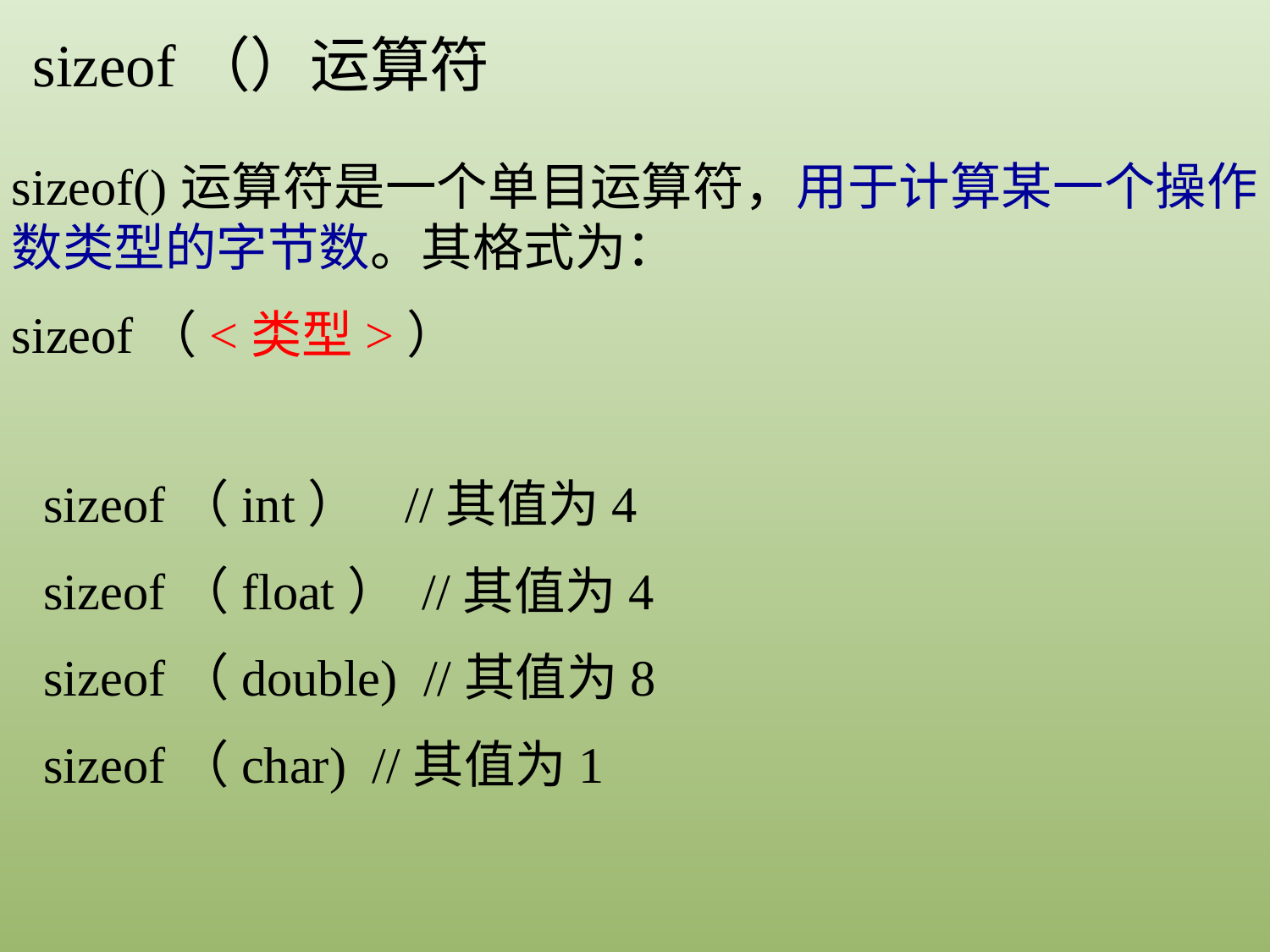

sizeof（）运算符
sizeof()运算符是一个单目运算符，用于计算某一个操作数类型的字节数。其格式为：
sizeof（<类型>）
sizeof（int）   //其值为4
sizeof（float） //其值为4
sizeof（double)  //其值为8
sizeof（char)  //其值为1
68